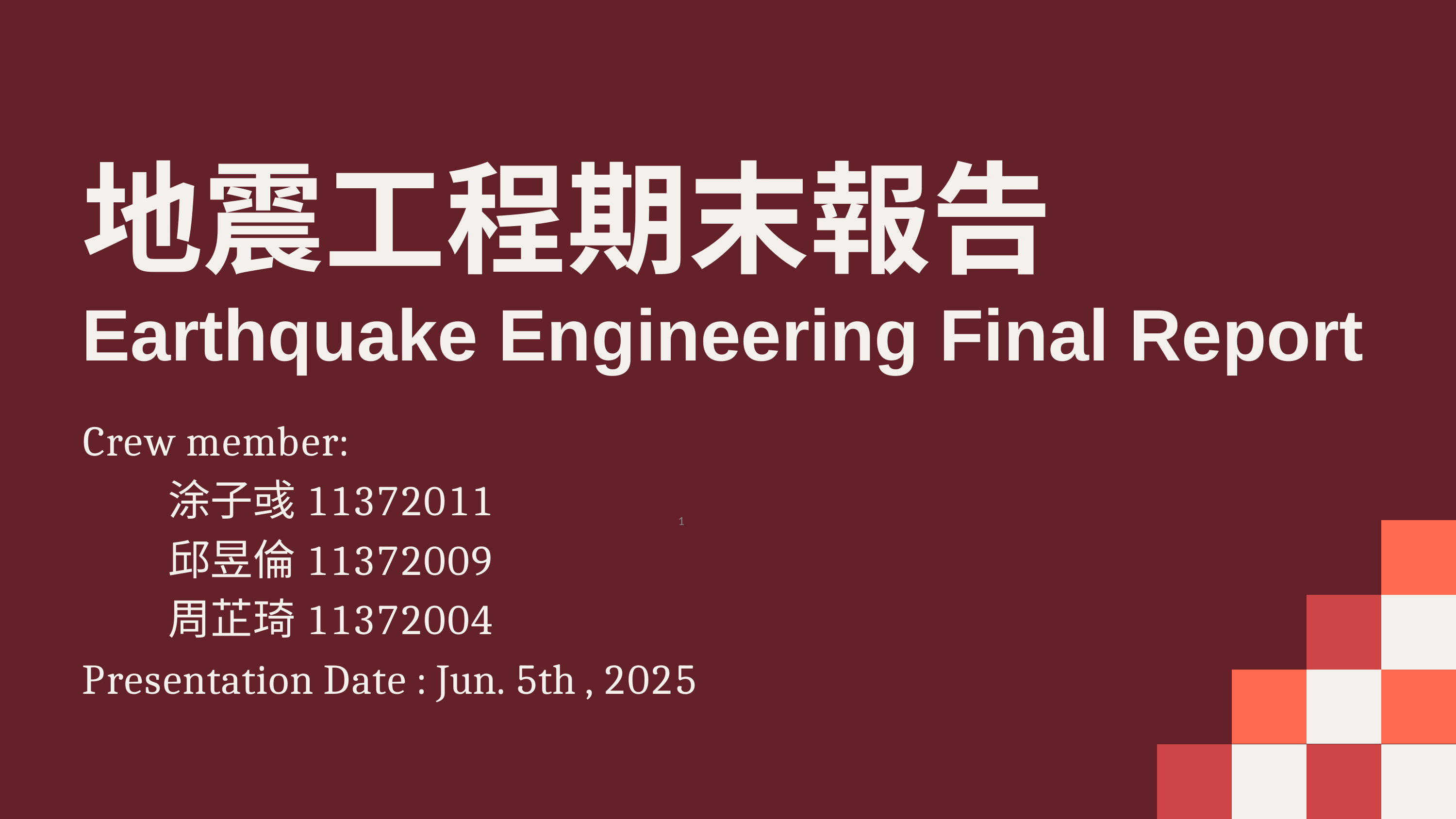

地震工程期末報告
Earthquake Engineering Final Report
Crew member:
涂子彧11372011
邱昱倫11372009
周芷琦11372004
Presentation Date : Jun. 5th , 2025
1